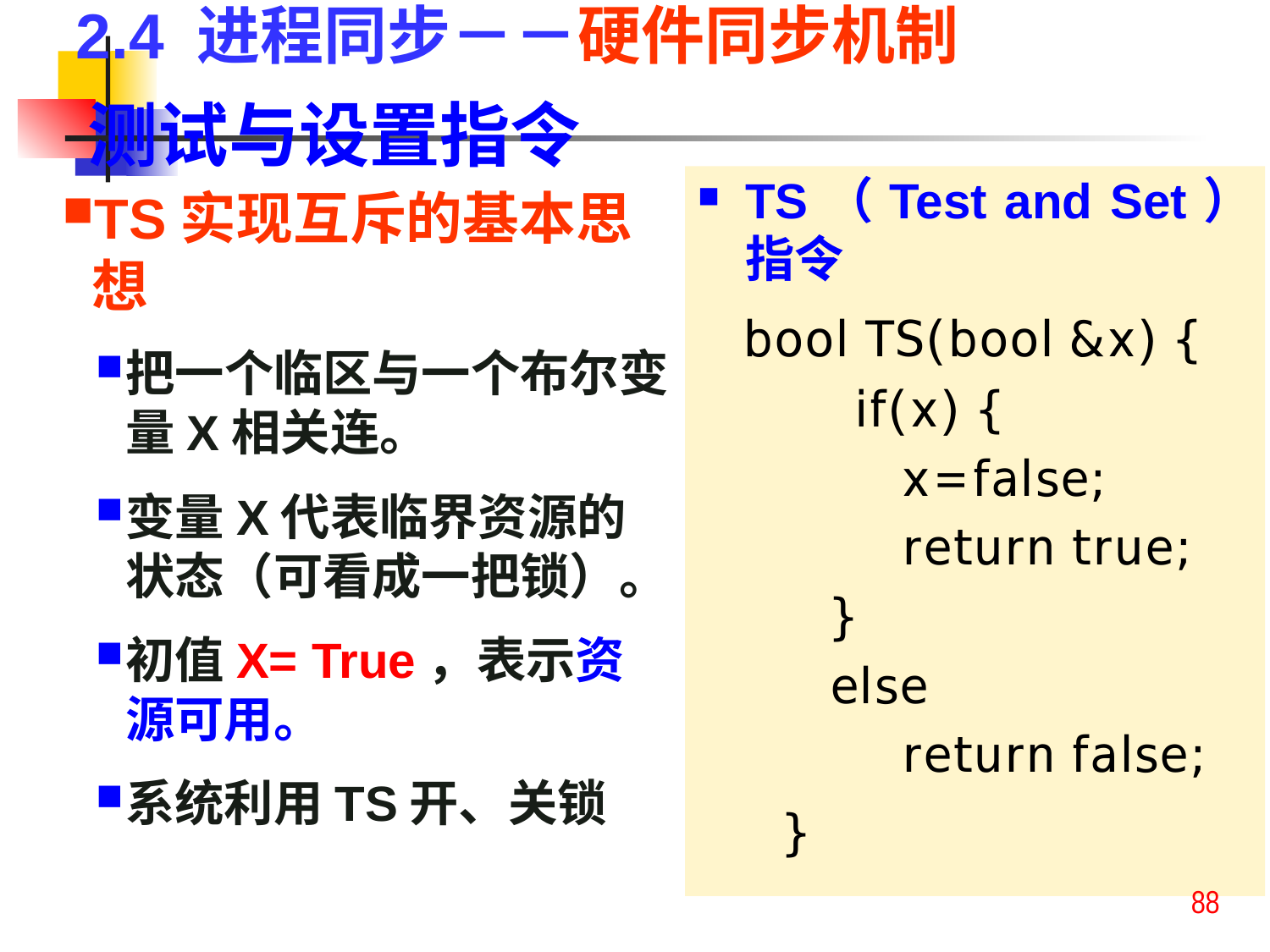

2.4 进程同步－－硬件同步机制
测试与设置指令
TS（Test and Set）指令
   bool TS(bool &x) {
           if(x) {
	           x=false;
	           return true;
	      }
	      else
	           return false;
      }
TS实现互斥的基本思想
把一个临区与一个布尔变量X相关连。
变量X代表临界资源的状态（可看成一把锁）。
初值X= True，表示资源可用。
系统利用TS开、关锁
88